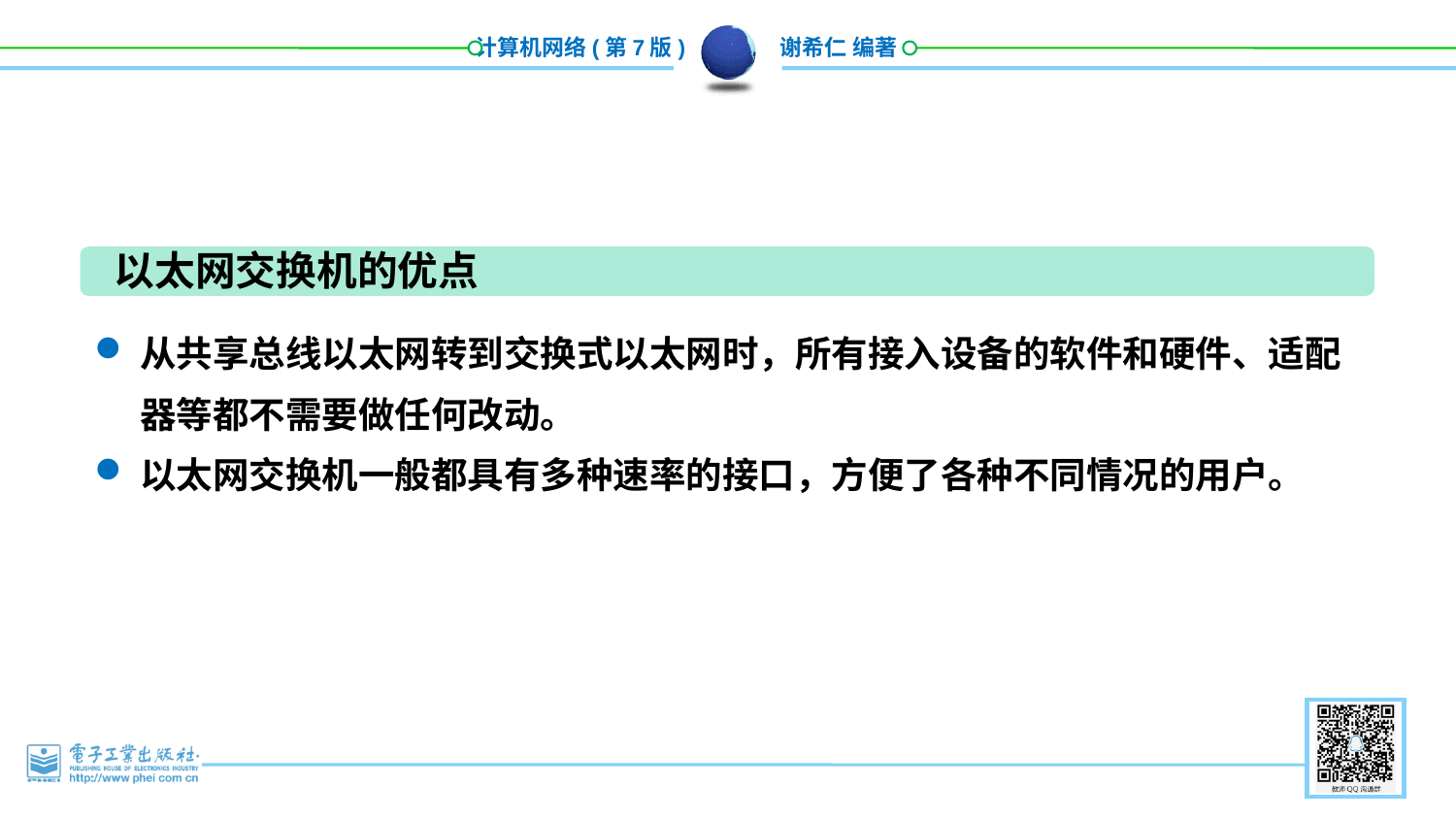

以太网交换机的优点

从共享总线以太网转到交换式以太网时，所有接入设备的软件和硬件、适配器等都不需要做任何改动。
以太网交换机一般都具有多种速率的接口，方便了各种不同情况的用户。